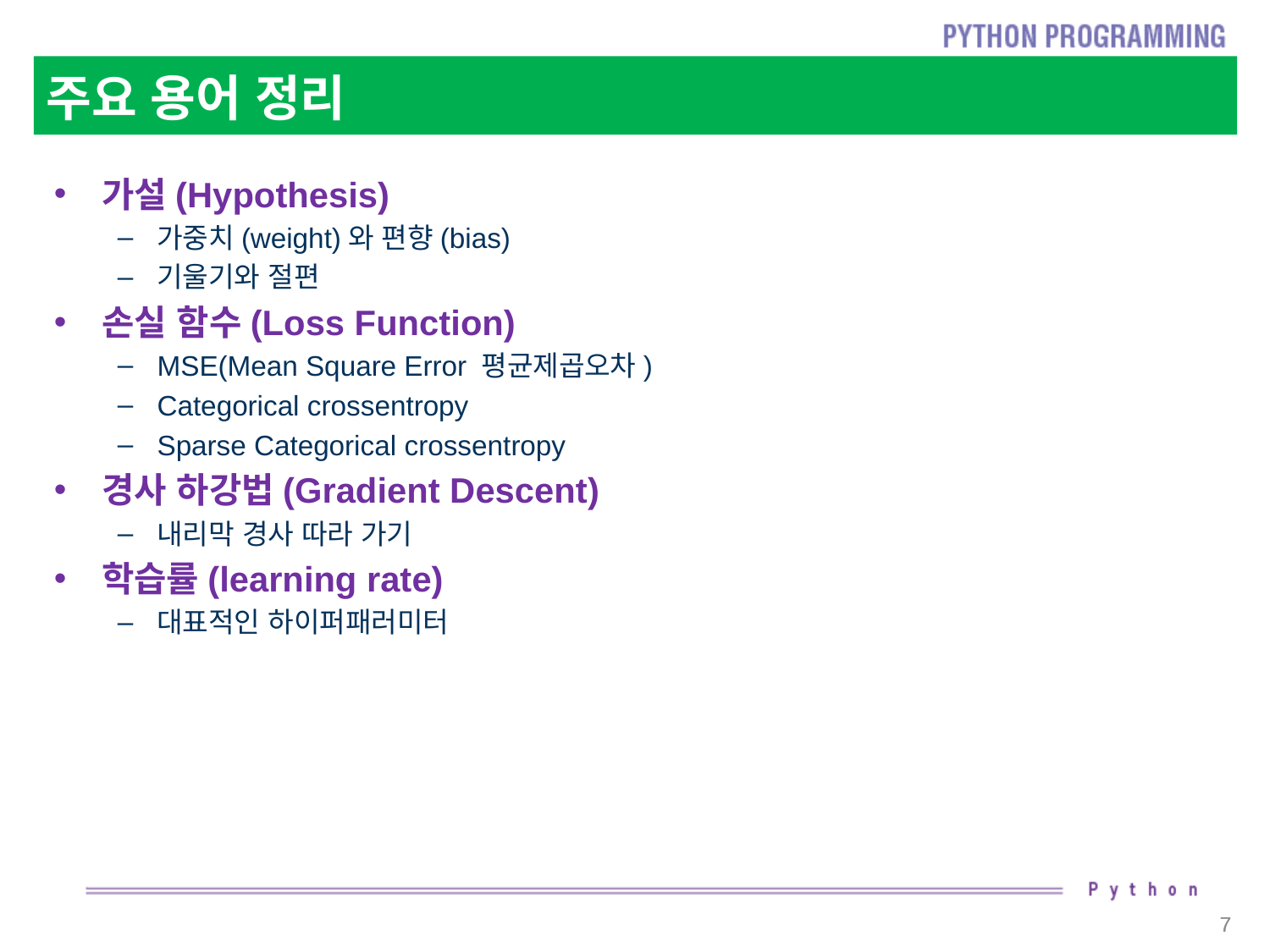

# 주요 용어 정리
가설(Hypothesis)
가중치(weight)와 편향(bias)
기울기와 절편
손실 함수(Loss Function)
MSE(Mean Square Error 평균제곱오차)
Categorical crossentropy
Sparse Categorical crossentropy
경사 하강법(Gradient Descent)
내리막 경사 따라 가기
학습률(learning rate)
대표적인 하이퍼패러미터
7